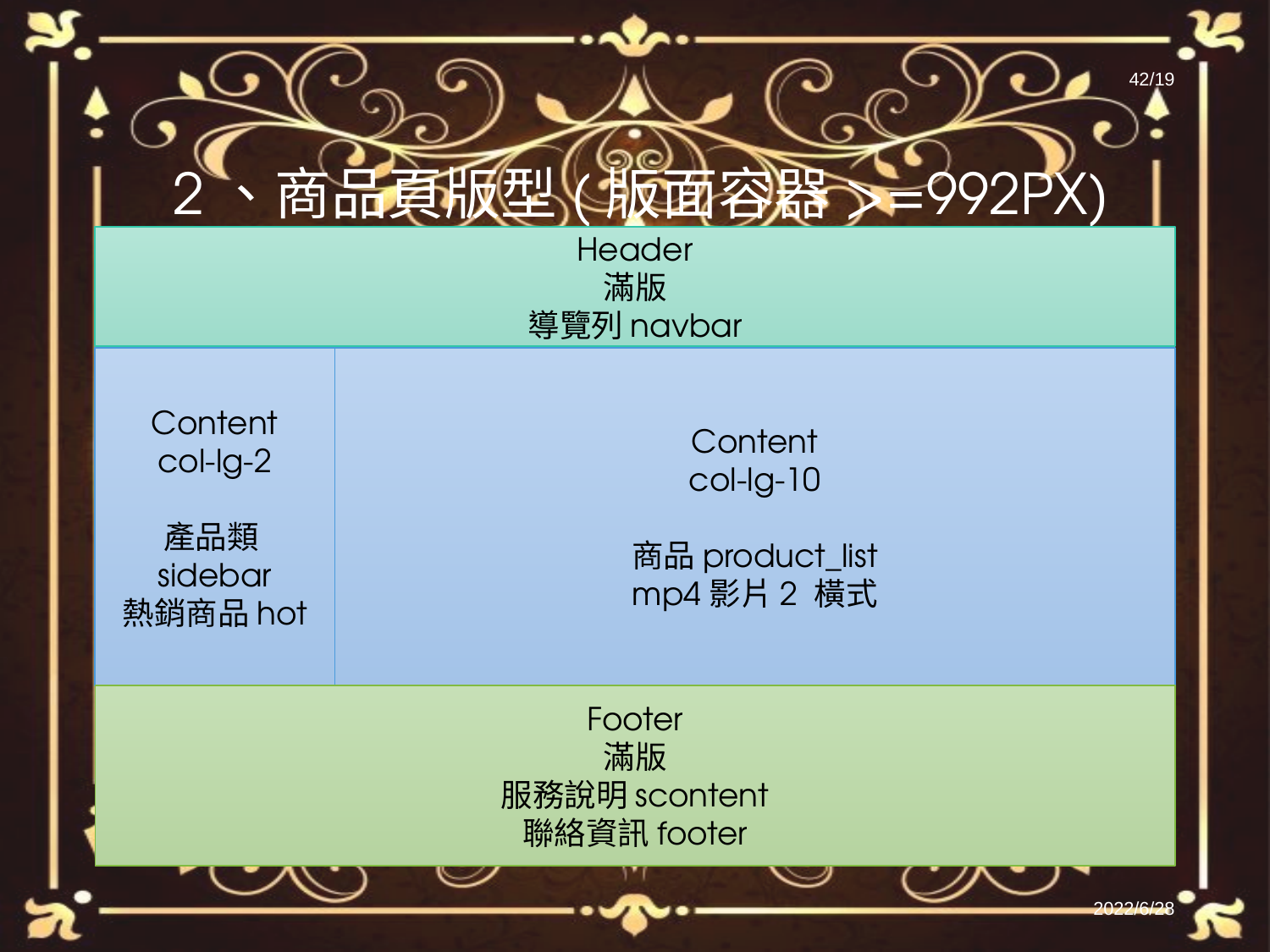

42/19
# 2、商品頁版型(版面容器>=992px)
Header
滿版
導覽列navbar

Content
col-lg-2

產品類sidebar
熱銷商品hot
Content
col-lg-10

商品product_list
mp4影片2 橫式
Footer
滿版
服務說明scontent
聯絡資訊footer
2022/6/28